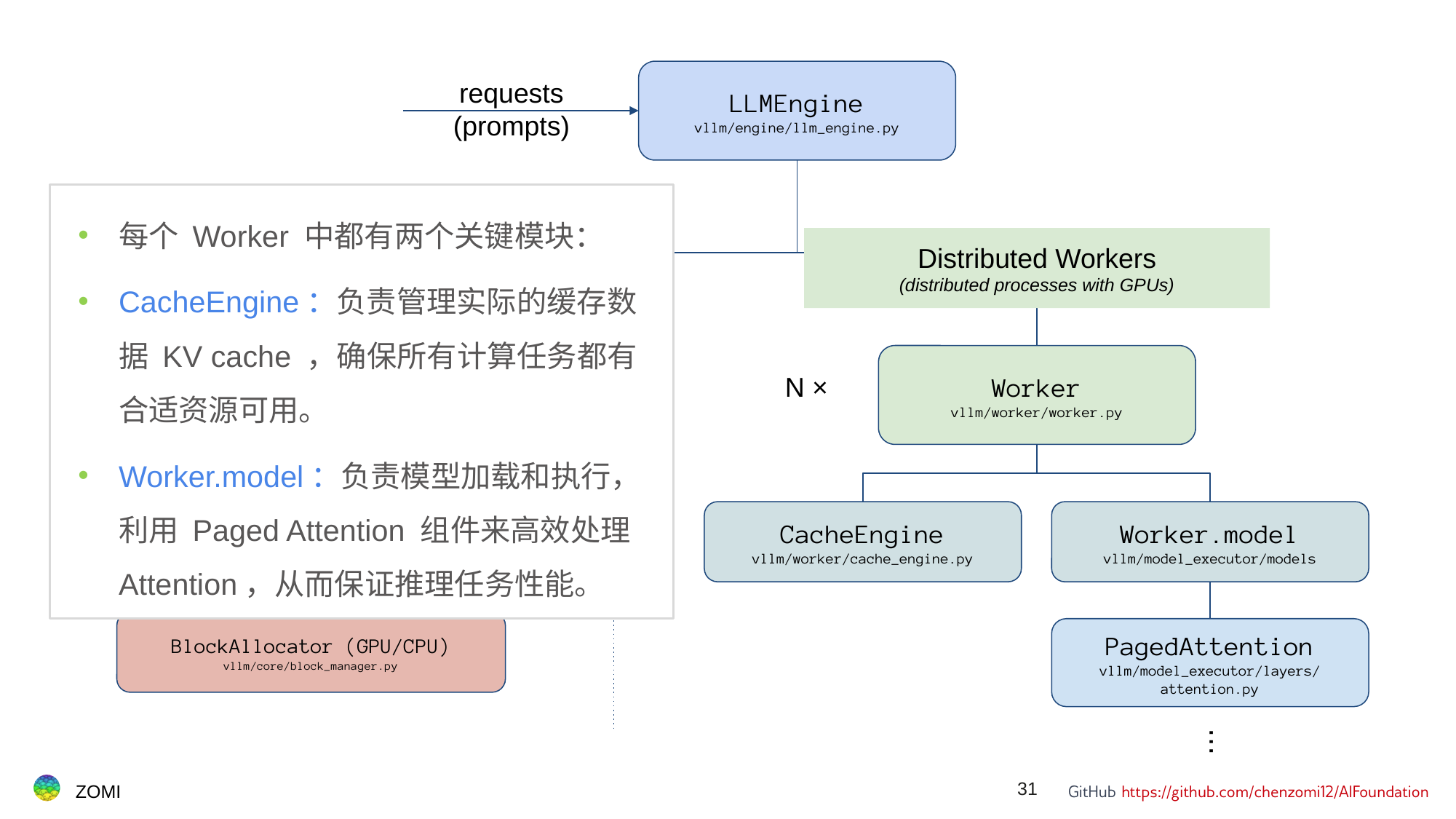

requests
(prompts)
LLMEngine
vllm/engine/llm_engine.py
Scheduler
vllm/core/scheduler.py
BlockSpaceManager
vllm/core/block_manager.py
BlockAllocator (GPU/CPU)
vllm/core/block_manager.py
Worker
vllm/worker/worker.py
N ×
CacheEngine
vllm/worker/cache_engine.py
Worker.model
vllm/model_executor/models
PagedAttention
vllm/model_executor/layers/
attention.py
…
每个 Worker 中都有两个关键模块：
CacheEngine：负责管理实际的缓存数据 KV cache ，确保所有计算任务都有合适资源可用。
Worker.model：负责模型加载和执行，利用 Paged Attention 组件来高效处理 Attention，从而保证推理任务性能。
Centralized Controller
(same process as LLMEngine, CPU only)
Distributed Workers
(distributed processes with GPUs)